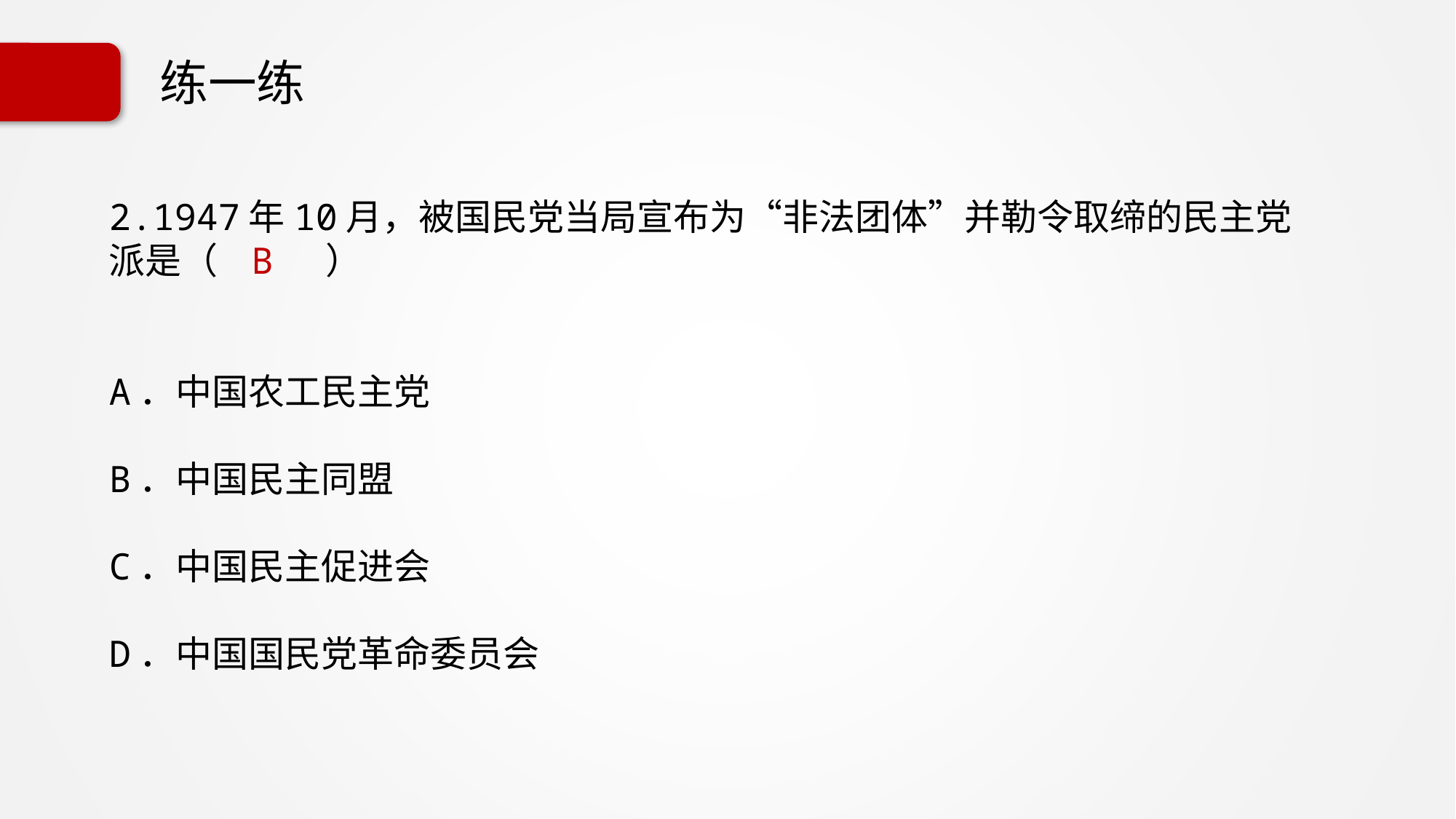

# 练一练
2.1947年10月，被国民党当局宣布为“非法团体”并勒令取缔的民主党派是（   B  ）

A．中国农工民主党

B．中国民主同盟

C．中国民主促进会

D．中国国民党革命委员会